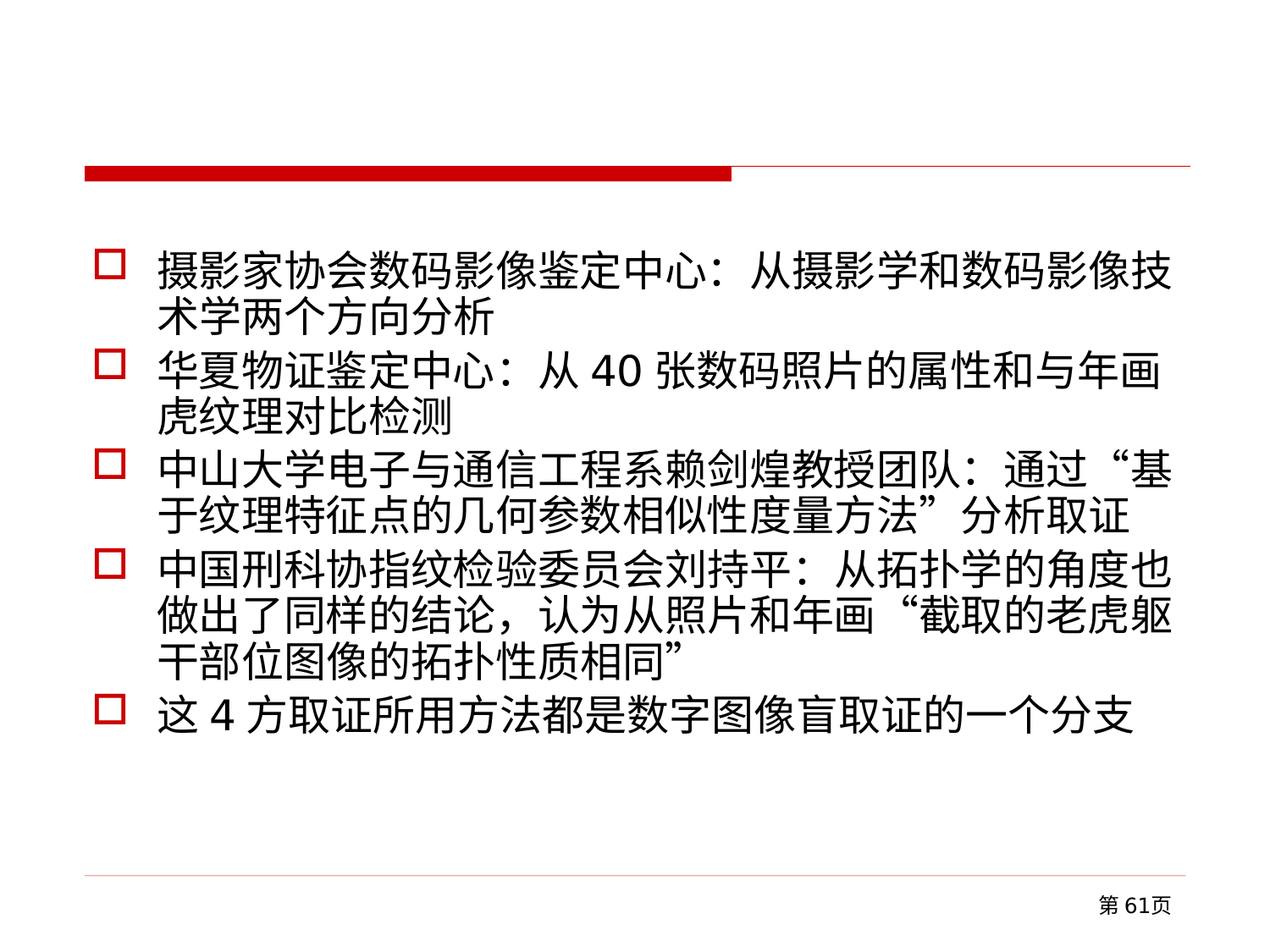

#
摄影家协会数码影像鉴定中心：从摄影学和数码影像技术学两个方向分析
华夏物证鉴定中心：从40张数码照片的属性和与年画虎纹理对比检测
中山大学电子与通信工程系赖剑煌教授团队：通过“基于纹理特征点的几何参数相似性度量方法”分析取证
中国刑科协指纹检验委员会刘持平：从拓扑学的角度也做出了同样的结论，认为从照片和年画“截取的老虎躯干部位图像的拓扑性质相同”
这4方取证所用方法都是数字图像盲取证的一个分支

61